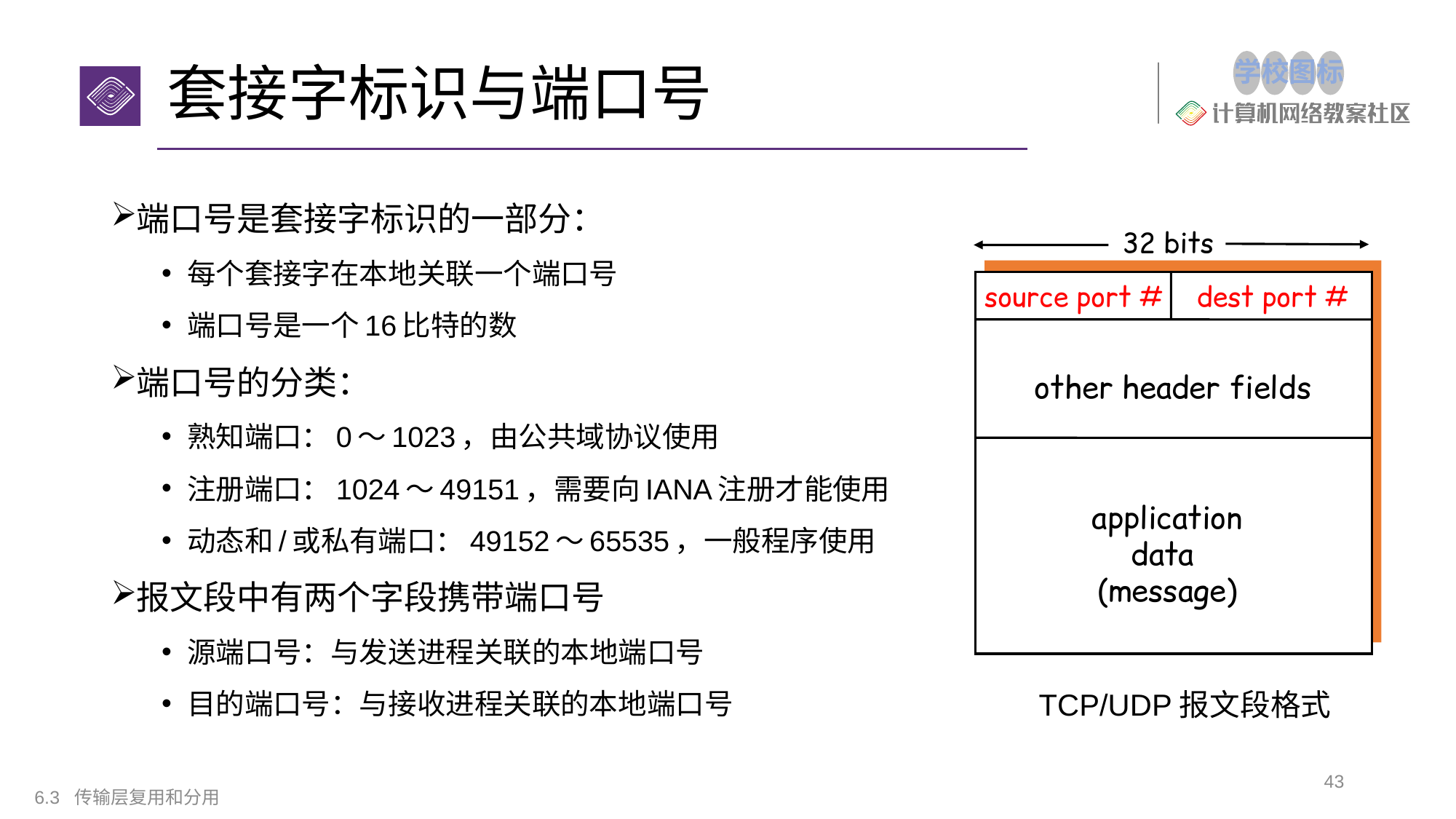

# 套接字标识与端口号
端口号是套接字标识的一部分：
每个套接字在本地关联一个端口号
端口号是一个16比特的数
端口号的分类：
熟知端口：0～1023，由公共域协议使用
注册端口：1024～49151，需要向IANA注册才能使用
动态和/或私有端口：49152～65535，一般程序使用
报文段中有两个字段携带端口号
源端口号：与发送进程关联的本地端口号
目的端口号：与接收进程关联的本地端口号
32 bits

source port #
dest port #

other header fields

application
data
(message)
TCP/UDP报文段格式
43
6.3  传输层复用和分用